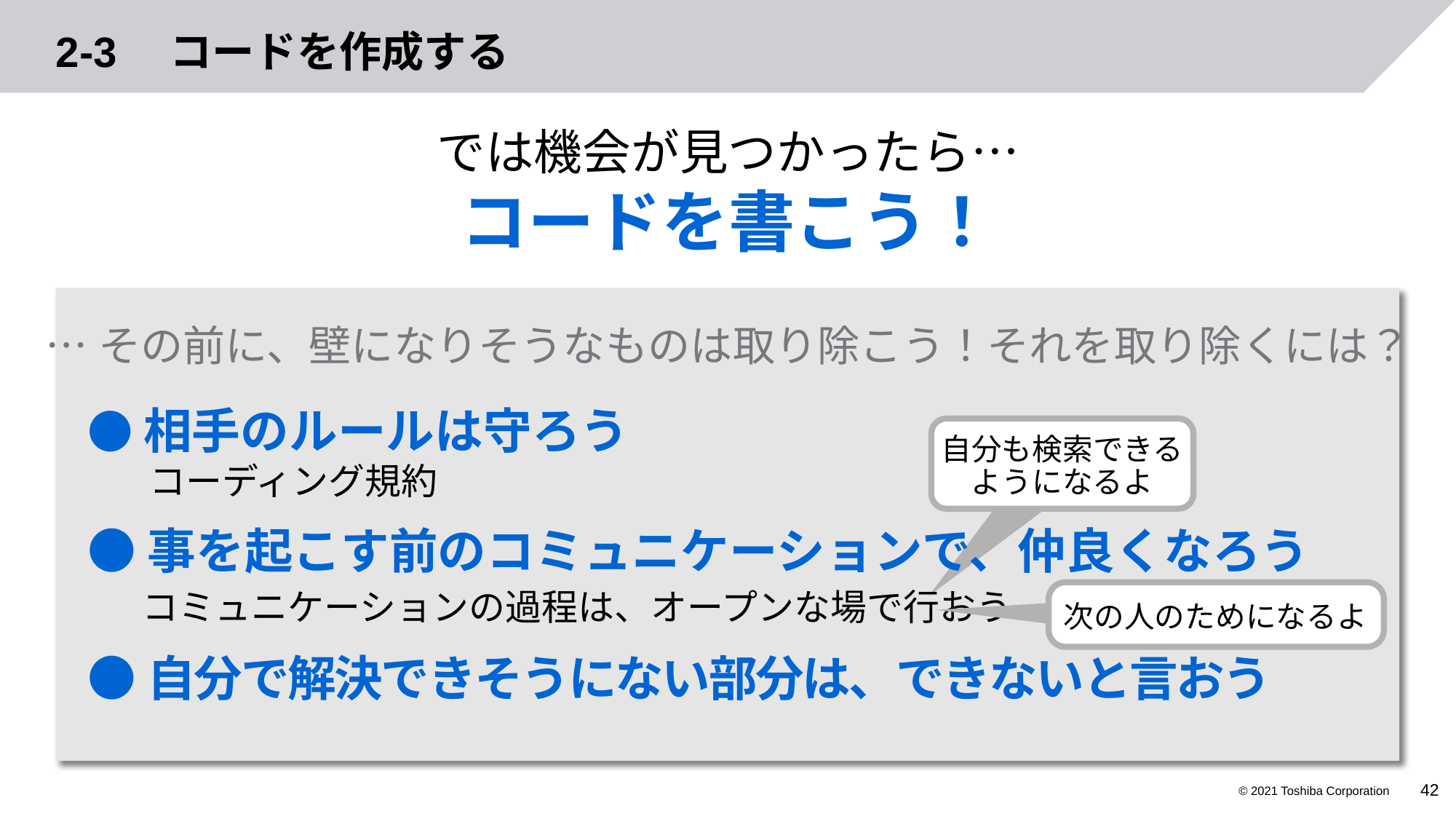

# 2-3　コードを作成する
では機会が見つかったら…
コードを書こう！

…その前に、壁になりそうなものは取り除こう！それを取り除くには？
●相手のルールは守ろう
　コーディング規約
●事を起こす前のコミュニケーションで、仲良くなろう
  コミュニケーションの過程は、オープンな場で行おう
●自分で解決できそうにない部分は、できないと言おう

自分も検索できる
ようになるよ

次の人のためになるよ